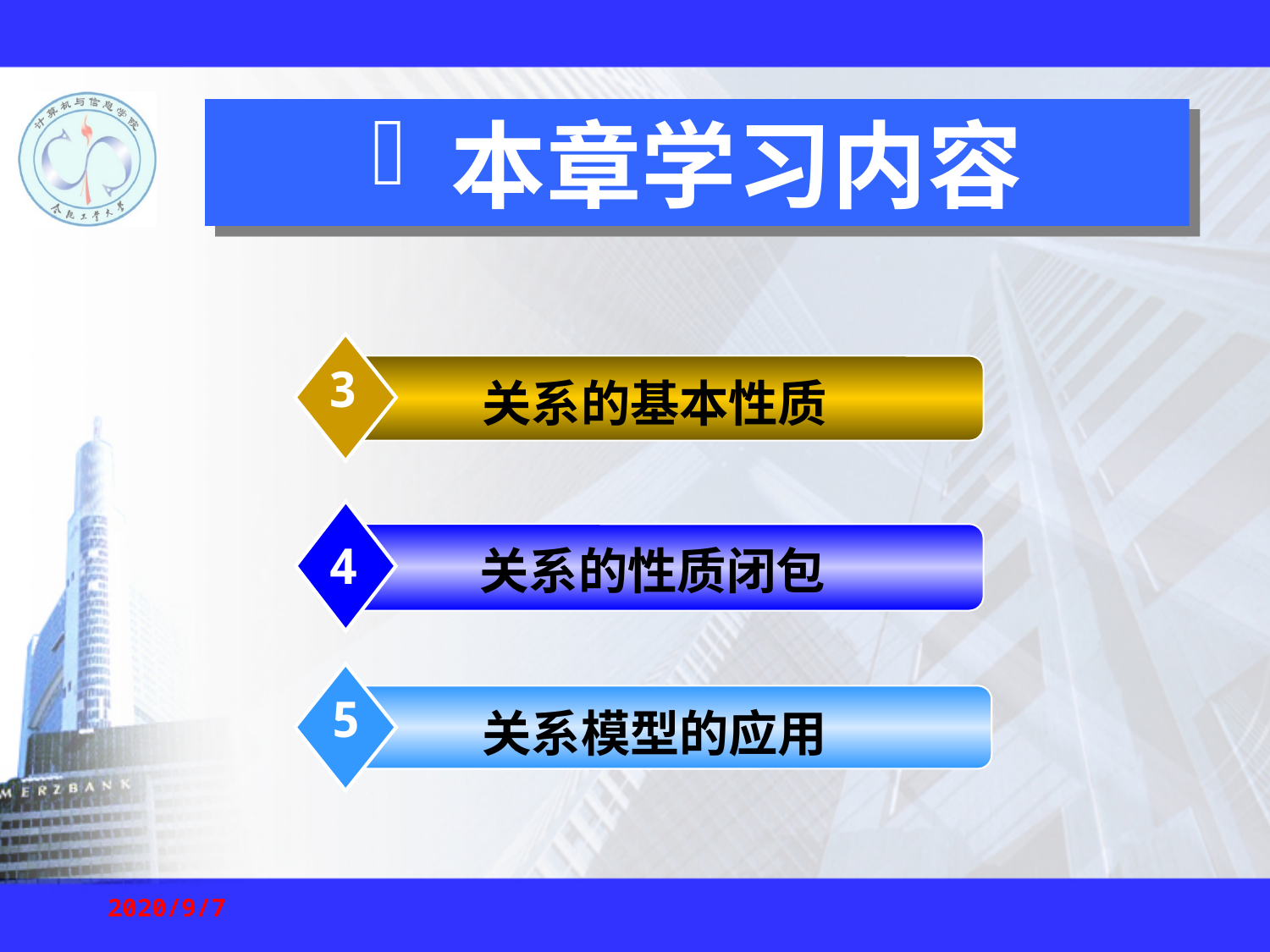

本章学习内容

3

  关系的基本性质

4
  关系的性质闭包

5

  关系模型的应用

2020/9/7